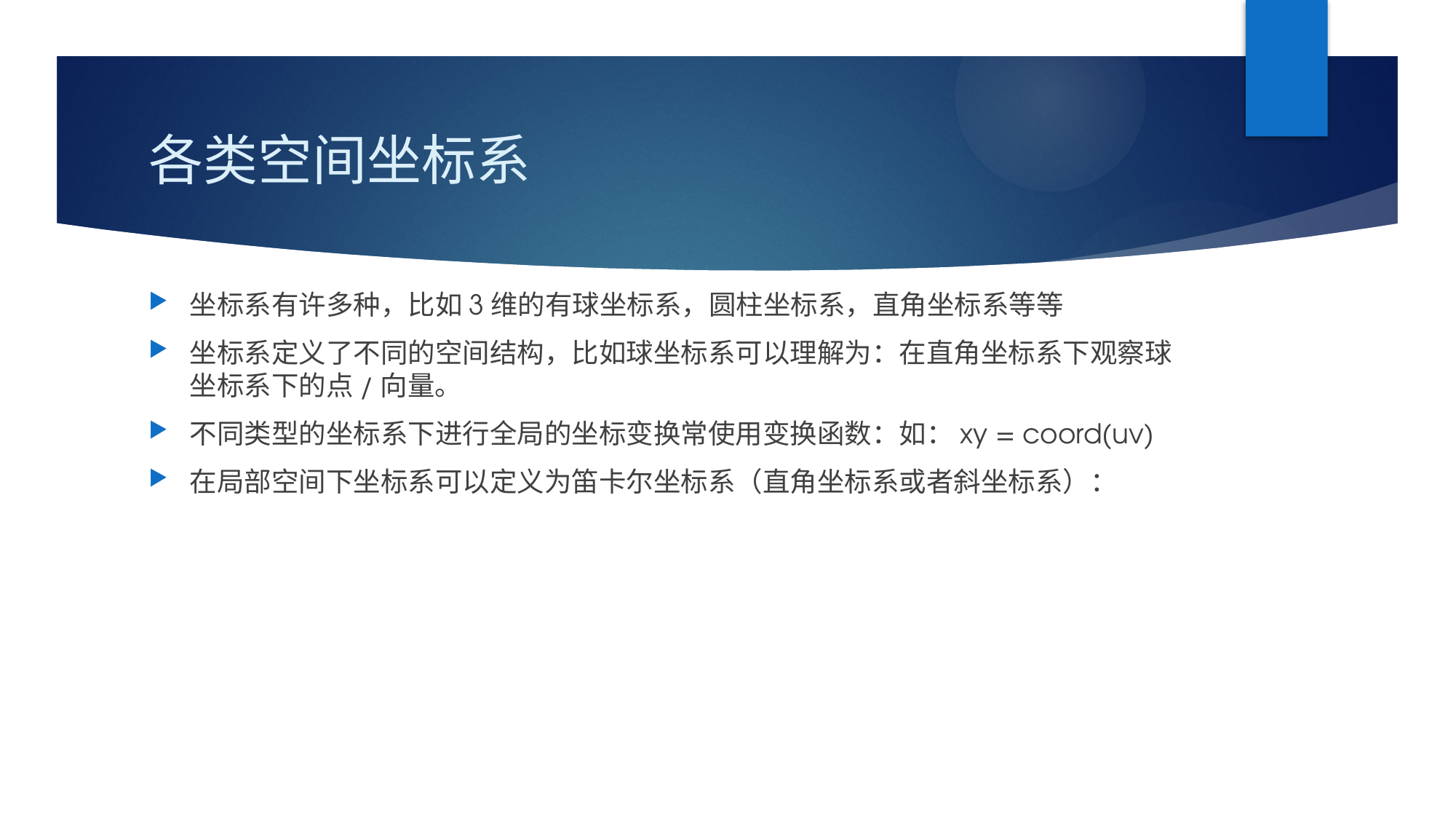

# 各类空间坐标系
坐标系有许多种，比如3维的有球坐标系，圆柱坐标系，直角坐标系等等
坐标系定义了不同的空间结构，比如球坐标系可以理解为：在直角坐标系下观察球坐标系下的点/向量。
不同类型的坐标系下进行全局的坐标变换常使用变换函数：如：xy = coord(uv)
在局部空间下坐标系可以定义为笛卡尔坐标系（直角坐标系或者斜坐标系）：